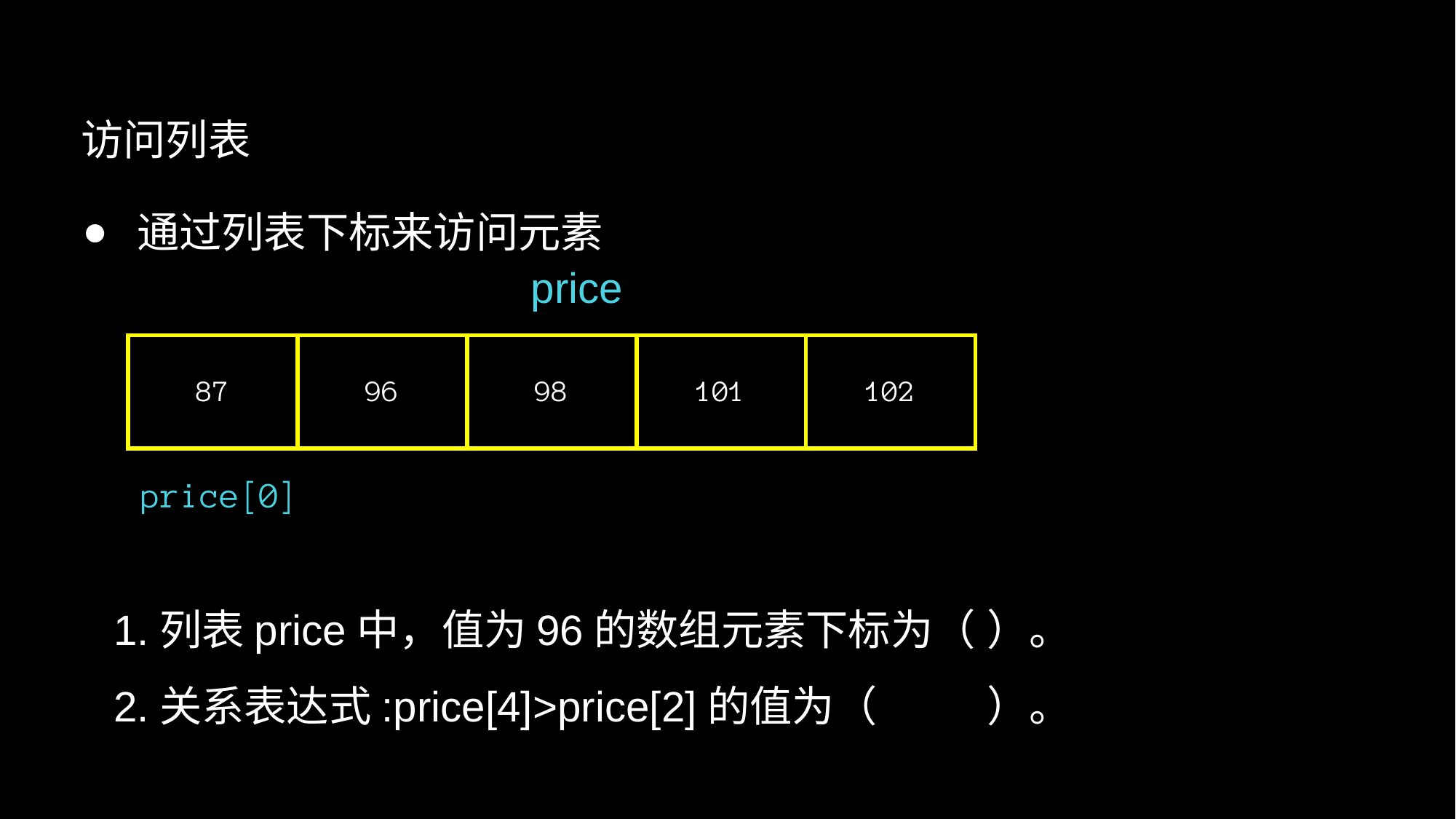

访问列表
通过列表下标来访问元素

price
| 87 | 96 | 98 | 101 | 102 |
| --- | --- | --- | --- | --- |
price[0]
1.列表price中，值为96的数组元素下标为（	）。
2.关系表达式:price[4]>price[2]的值为（		）。